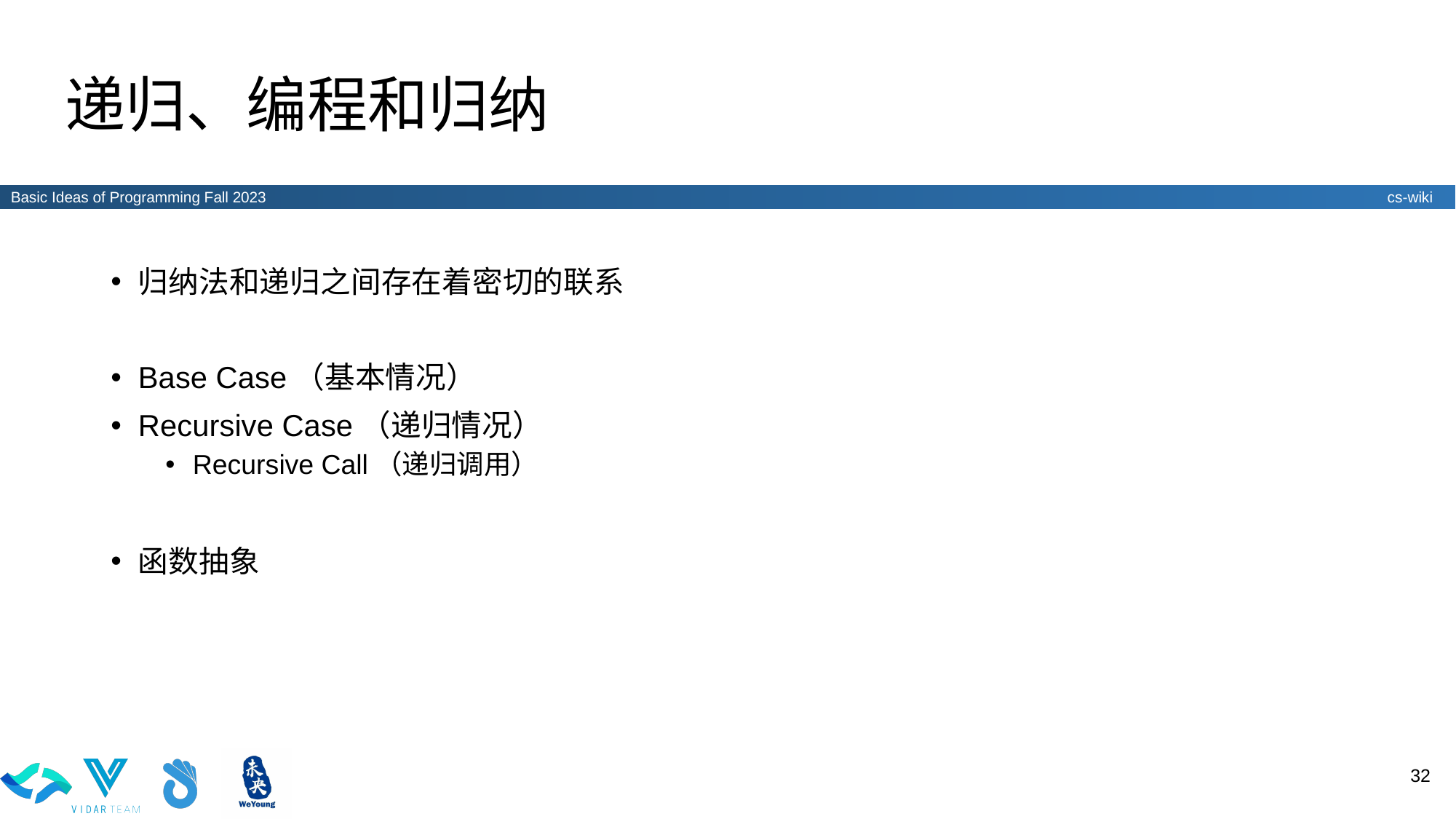

# 递归、编程和归纳
归纳法和递归之间存在着密切的联系

Base Case（基本情况）
Recursive Case（递归情况）
Recursive Call（递归调用）

函数抽象